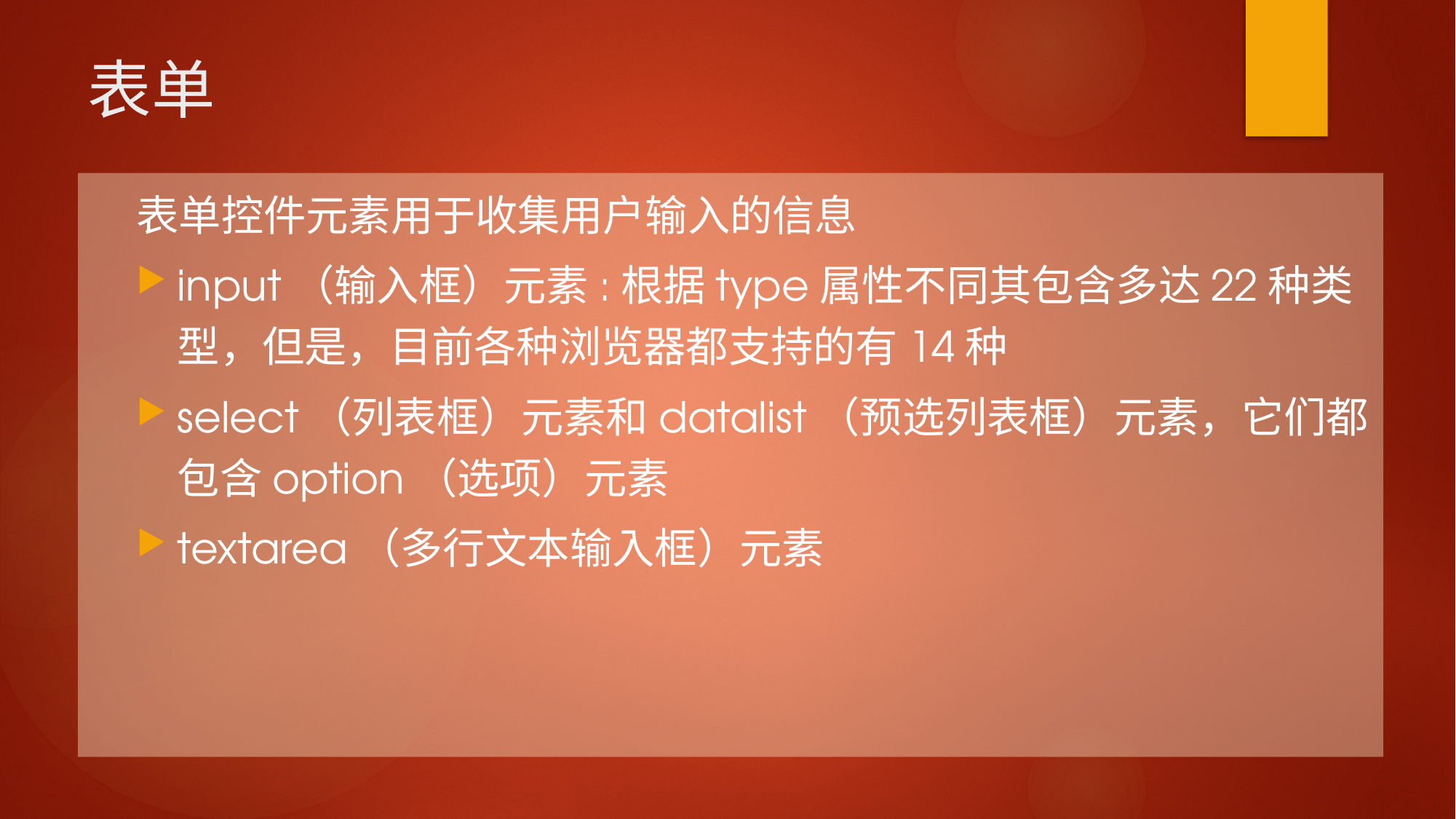

# 表单
表单控件元素用于收集用户输入的信息
input（输入框）元素:根据type属性不同其包含多达22种类型，但是，目前各种浏览器都支持的有14种
select（列表框）元素和datalist（预选列表框）元素，它们都包含option（选项）元素
textarea（多行文本输入框）元素